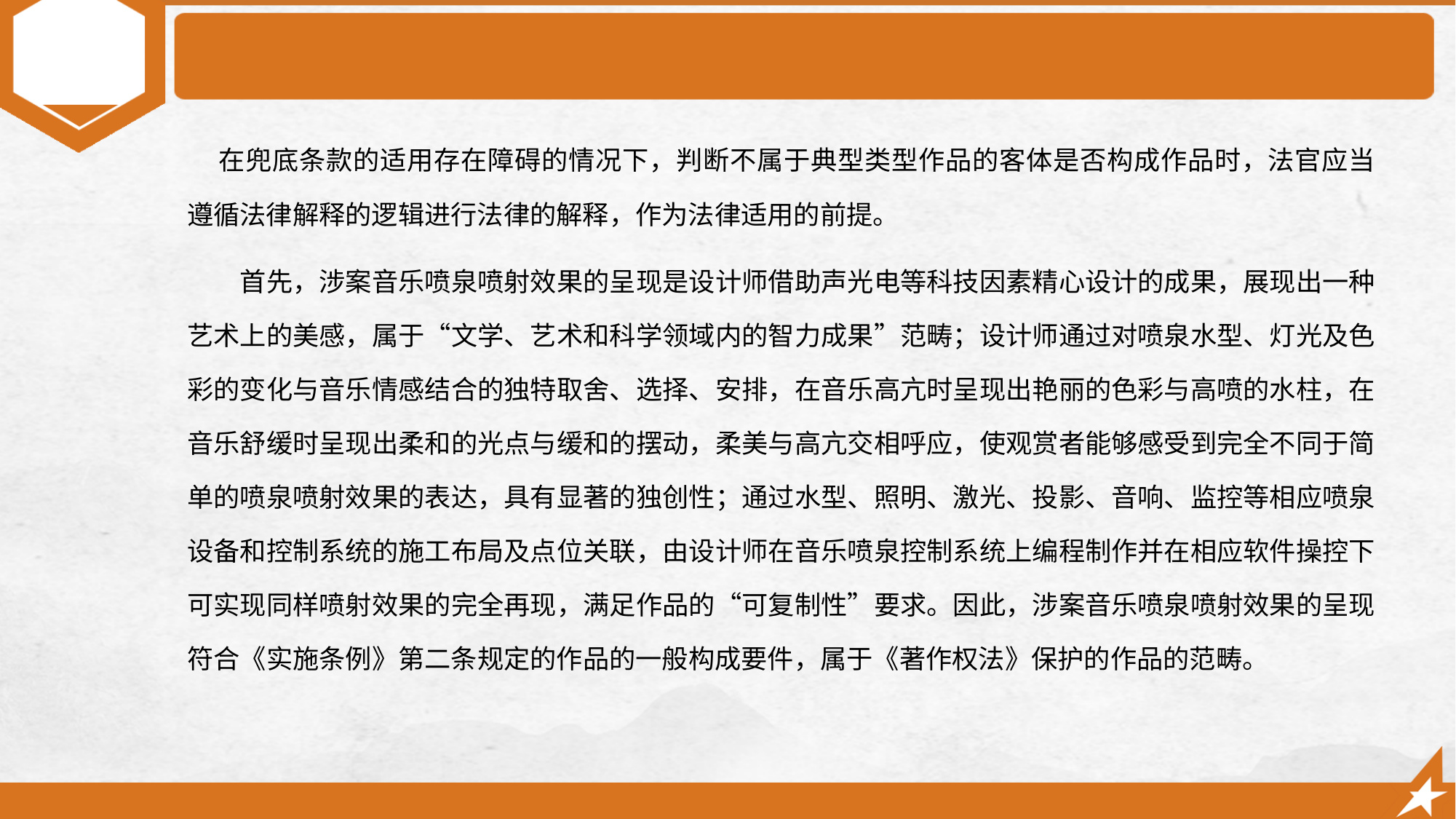

在兜底条款的适用存在障碍的情况下，判断不属于典型类型作品的客体是否构成作品时，法官应当遵循法律解释的逻辑进行法律的解释，作为法律适用的前提。
　　首先，涉案音乐喷泉喷射效果的呈现是设计师借助声光电等科技因素精心设计的成果，展现出一种艺术上的美感，属于“文学、艺术和科学领域内的智力成果”范畴；设计师通过对喷泉水型、灯光及色彩的变化与音乐情感结合的独特取舍、选择、安排，在音乐高亢时呈现出艳丽的色彩与高喷的水柱，在音乐舒缓时呈现出柔和的光点与缓和的摆动，柔美与高亢交相呼应，使观赏者能够感受到完全不同于简单的喷泉喷射效果的表达，具有显著的独创性；通过水型、照明、激光、投影、音响、监控等相应喷泉设备和控制系统的施工布局及点位关联，由设计师在音乐喷泉控制系统上编程制作并在相应软件操控下可实现同样喷射效果的完全再现，满足作品的“可复制性”要求。因此，涉案音乐喷泉喷射效果的呈现符合《实施条例》第二条规定的作品的一般构成要件，属于《著作权法》保护的作品的范畴。